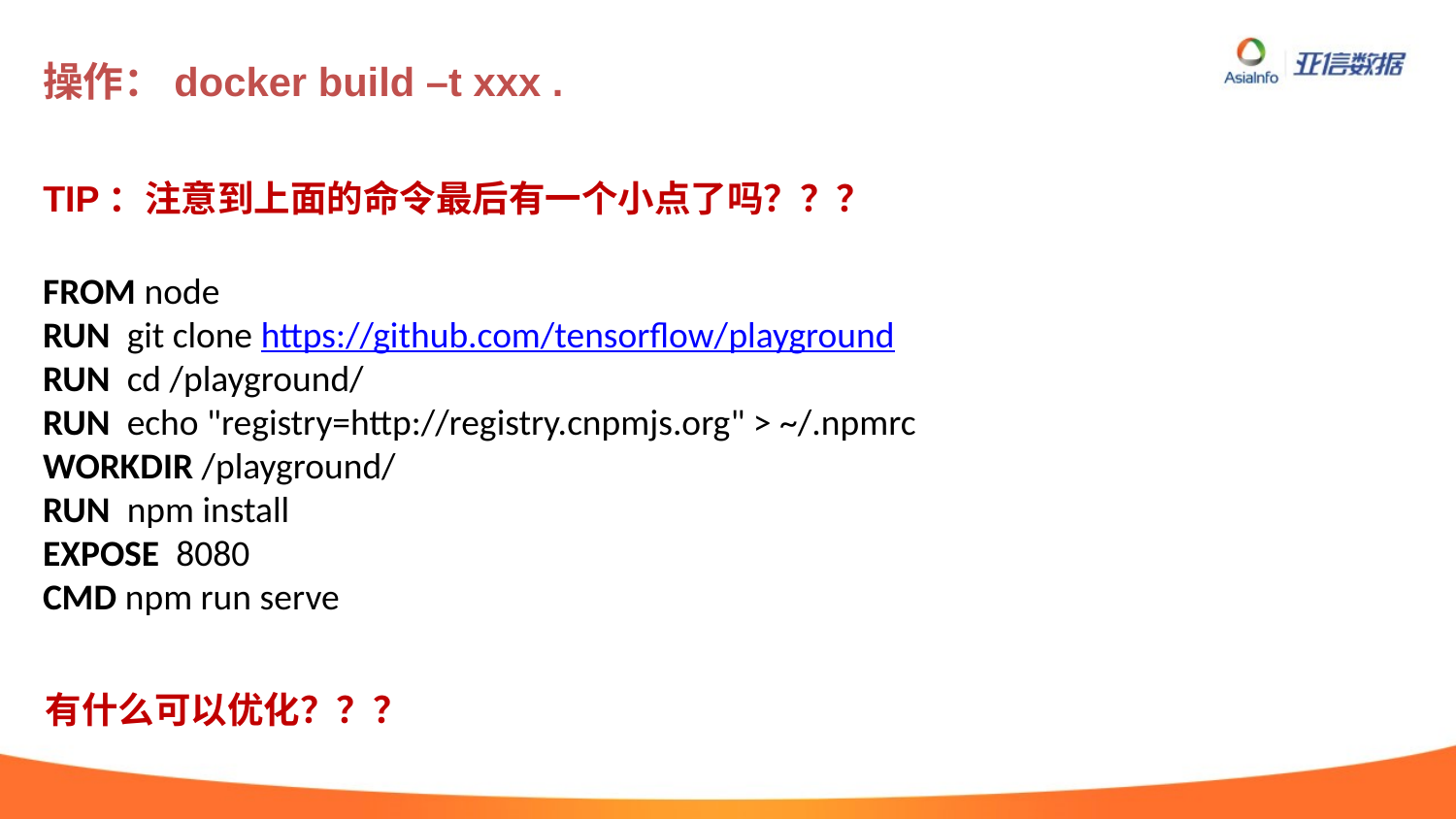

# 操作：docker build –t xxx .
TIP：注意到上面的命令最后有一个小点了吗？？？
FROM node
RUN  git clone https://github.com/tensorflow/playground
RUN  cd /playground/
RUN  echo "registry=http://registry.cnpmjs.org" > ~/.npmrc
WORKDIR /playground/
RUN  npm install
EXPOSE  8080
CMD npm run serve
有什么可以优化？？？